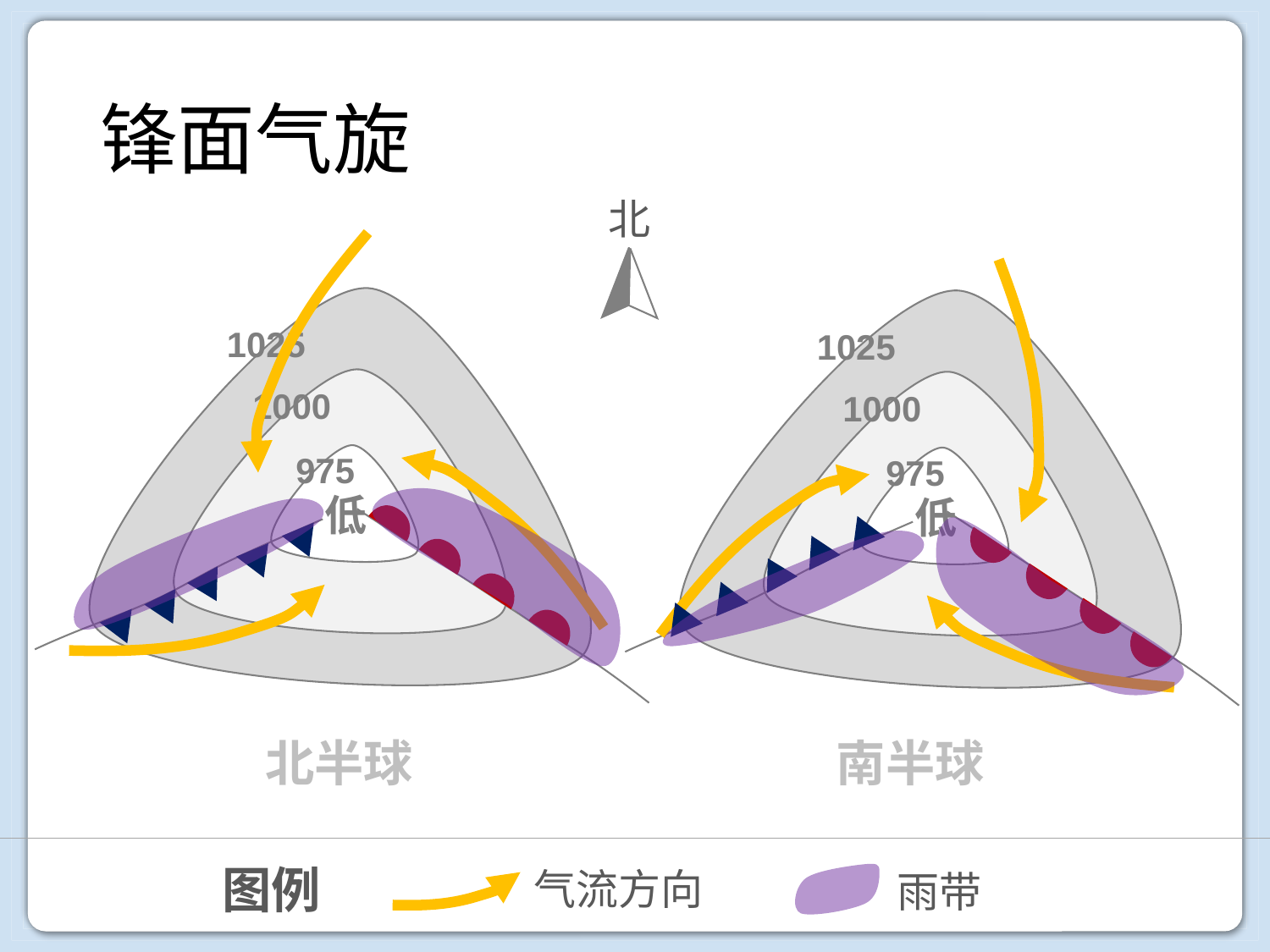

锋面气旋
北

低
1025
1000
975

低
1025
1000
975

北半球
南半球
图例
气流方向
雨带